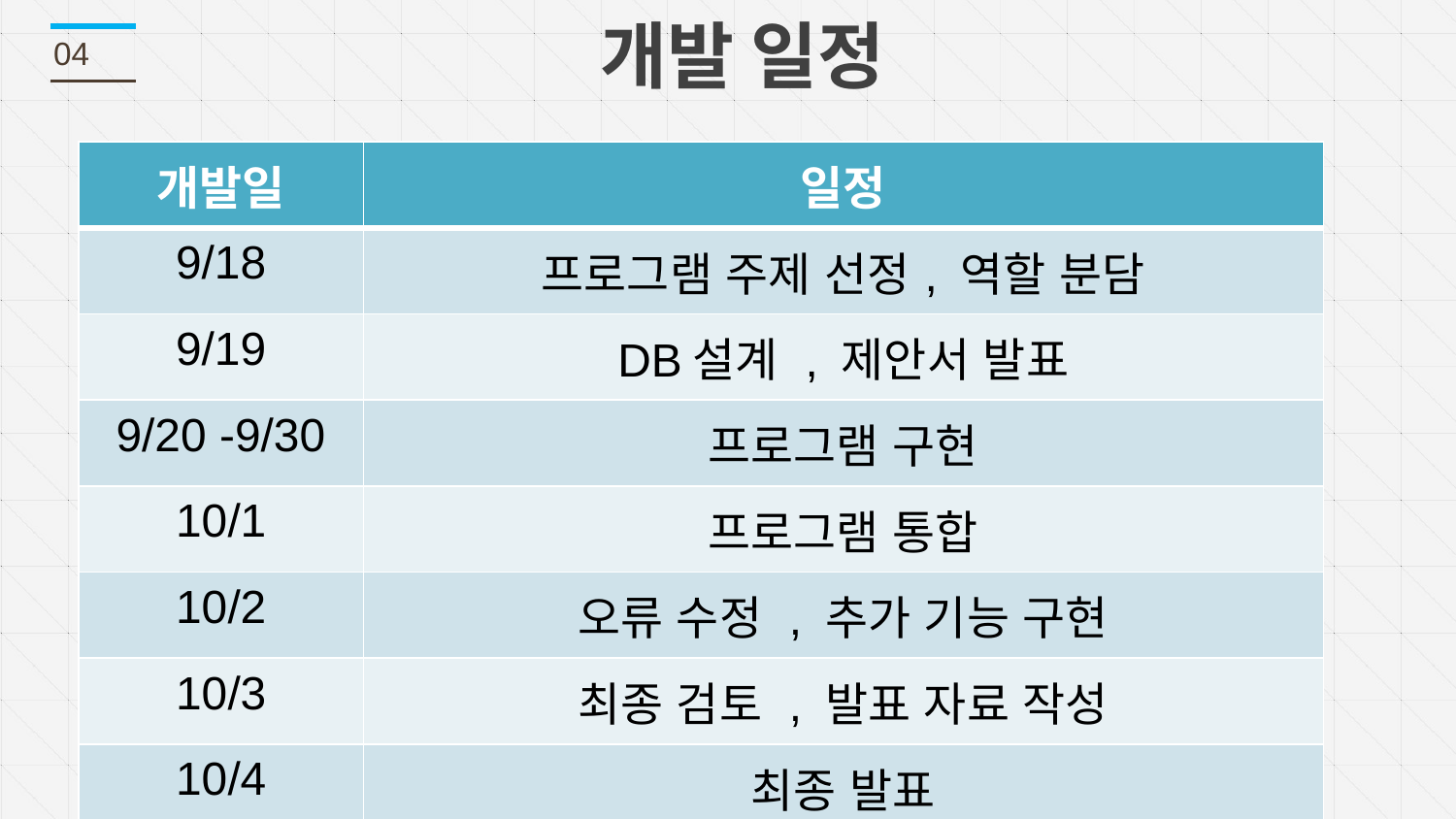

04
개발 일정
| 개발일 | 일정 |
| --- | --- |
| 9/18 | 프로그램 주제 선정, 역할 분담 |
| 9/19 | DB설계 , 제안서 발표 |
| 9/20 -9/30 | 프로그램 구현 |
| 10/1 | 프로그램 통합 |
| 10/2 | 오류 수정 , 추가 기능 구현 |
| 10/3 | 최종 검토 , 발표 자료 작성 |
| 10/4 | 최종 발표 |